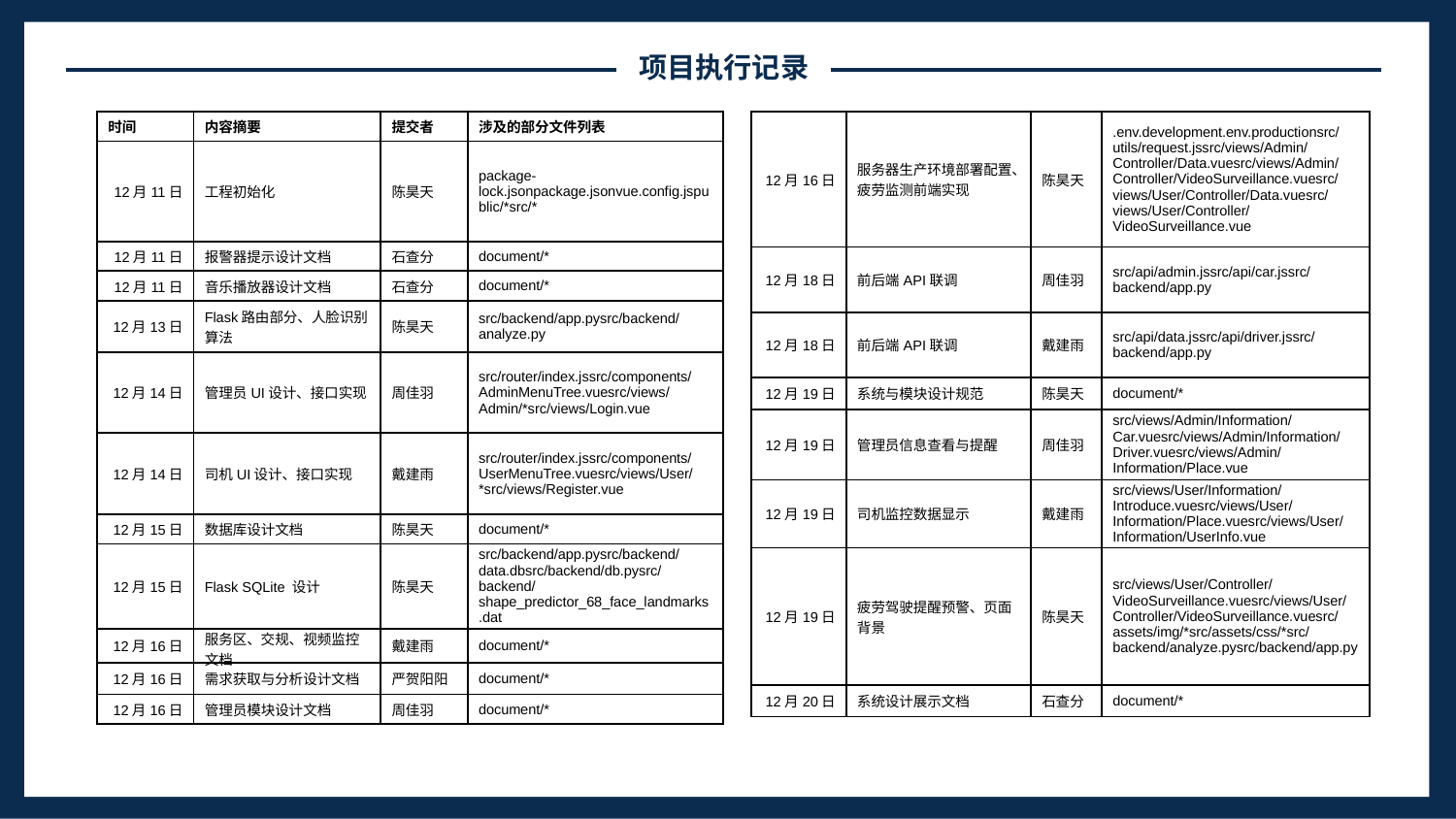

项目执行记录
| 时间 | 内容摘要 | 提交者 | 涉及的部分文件列表 |
| --- | --- | --- | --- |
| 12月11日 | 工程初始化 | 陈昊天 | package-lock.jsonpackage.jsonvue.config.jspublic/\*src/\* |
| 12月11日 | 报警器提示设计文档 | 石查分 | document/\* |
| 12月11日 | 音乐播放器设计文档 | 石查分 | document/\* |
| 12月13日 | Flask路由部分、人脸识别算法 | 陈昊天 | src/backend/app.pysrc/backend/analyze.py |
| 12月14日 | 管理员UI设计、接口实现 | 周佳羽 | src/router/index.jssrc/components/AdminMenuTree.vuesrc/views/Admin/\*src/views/Login.vue |
| 12月14日 | 司机UI设计、接口实现 | 戴建雨 | src/router/index.jssrc/components/UserMenuTree.vuesrc/views/User/\*src/views/Register.vue |
| 12月15日 | 数据库设计文档 | 陈昊天 | document/\* |
| 12月15日 | Flask SQLite 设计 | 陈昊天 | src/backend/app.pysrc/backend/data.dbsrc/backend/db.pysrc/backend/shape\_predictor\_68\_face\_landmarks.dat |
| 12月16日 | 服务区、交规、视频监控文档 | 戴建雨 | document/\* |
| 12月16日 | 需求获取与分析设计文档 | 严贺阳阳 | document/\* |
| 12月16日 | 管理员模块设计文档 | 周佳羽 | document/\* |
| 12月16日 | 服务器生产环境部署配置、疲劳监测前端实现 | 陈昊天 | .env.development.env.productionsrc/utils/request.jssrc/views/Admin/Controller/Data.vuesrc/views/Admin/Controller/VideoSurveillance.vuesrc/views/User/Controller/Data.vuesrc/views/User/Controller/VideoSurveillance.vue |
| --- | --- | --- | --- |
| 12月18日 | 前后端API联调 | 周佳羽 | src/api/admin.jssrc/api/car.jssrc/backend/app.py |
| 12月18日 | 前后端API联调 | 戴建雨 | src/api/data.jssrc/api/driver.jssrc/backend/app.py |
| 12月19日 | 系统与模块设计规范 | 陈昊天 | document/\* |
| 12月19日 | 管理员信息查看与提醒 | 周佳羽 | src/views/Admin/Information/Car.vuesrc/views/Admin/Information/Driver.vuesrc/views/Admin/Information/Place.vue |
| 12月19日 | 司机监控数据显示 | 戴建雨 | src/views/User/Information/Introduce.vuesrc/views/User/Information/Place.vuesrc/views/User/Information/UserInfo.vue |
| 12月19日 | 疲劳驾驶提醒预警、页面背景 | 陈昊天 | src/views/User/Controller/VideoSurveillance.vuesrc/views/User/Controller/VideoSurveillance.vuesrc/assets/img/\*src/assets/css/\*src/backend/analyze.pysrc/backend/app.py |
| 12月20日 | 系统设计展示文档 | 石查分 | document/\* |